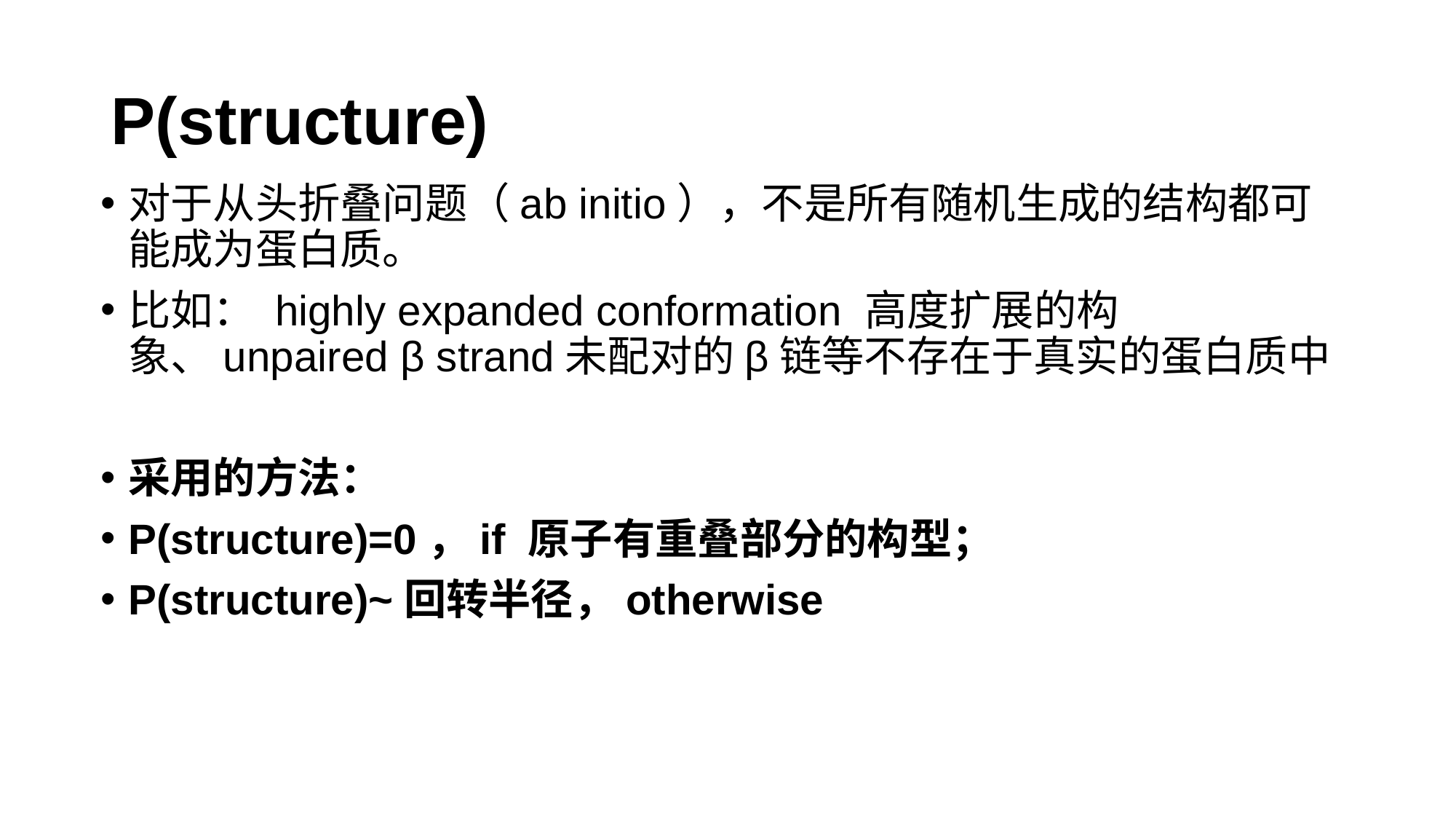

# P(structure)
对于从头折叠问题（ab initio），不是所有随机生成的结构都可能成为蛋白质。
比如： highly expanded conformation 高度扩展的构象、unpaired β strand未配对的β链等不存在于真实的蛋白质中

采用的方法：
P(structure)=0，if 原子有重叠部分的构型；
P(structure)~回转半径，otherwise